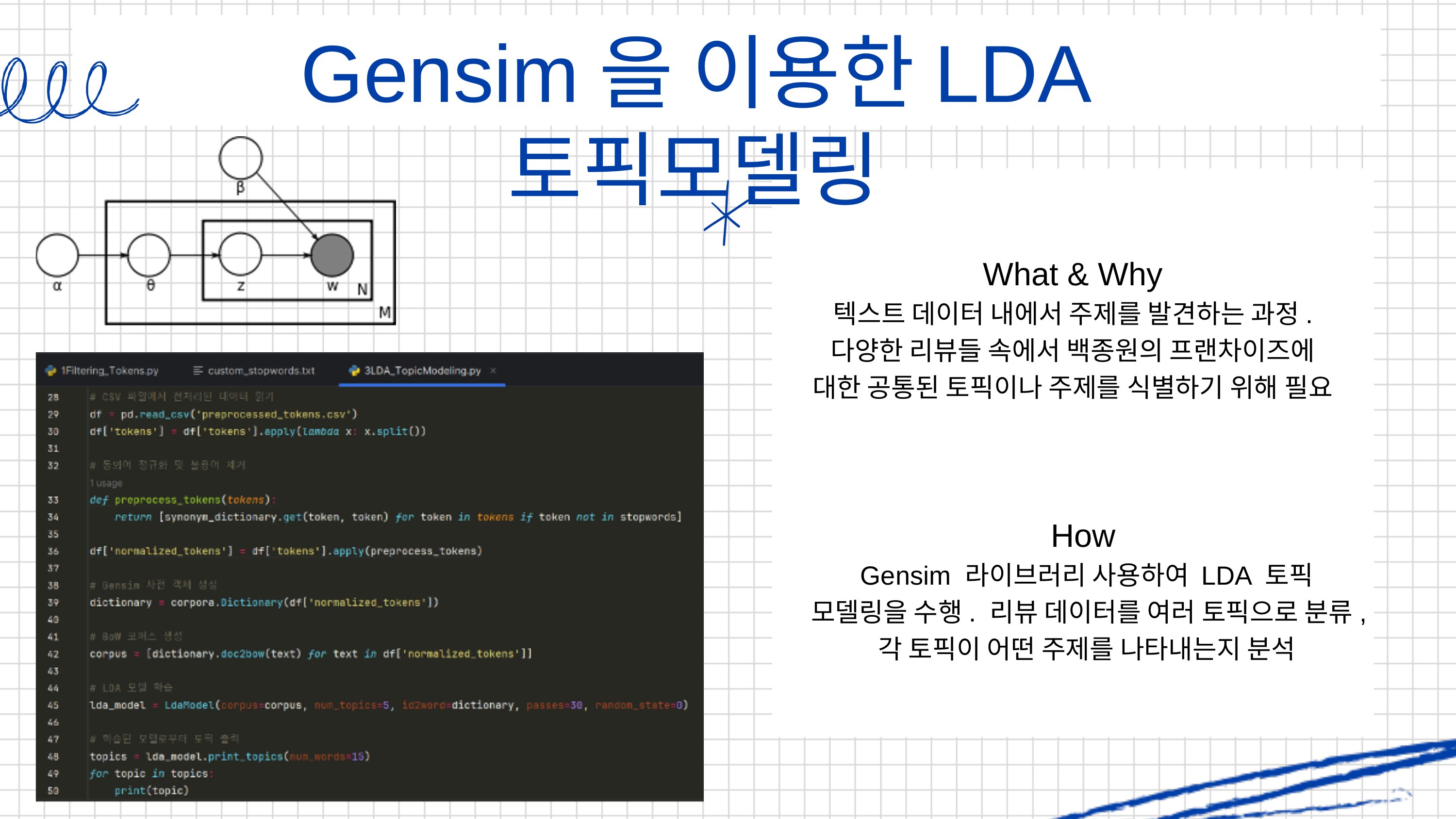

Gensim을 이용한LDA 토픽모델링

What & Why
텍스트 데이터 내에서 주제를 발견하는 과정. 다양한 리뷰들 속에서 백종원의 프랜차이즈에 대한 공통된 토픽이나 주제를 식별하기 위해 필요

How
 Gensim 라이브러리 사용하여 LDA 토픽 모델링을 수행. 리뷰 데이터를 여러 토픽으로 분류, 각 토픽이 어떤 주제를 나타내는지 분석